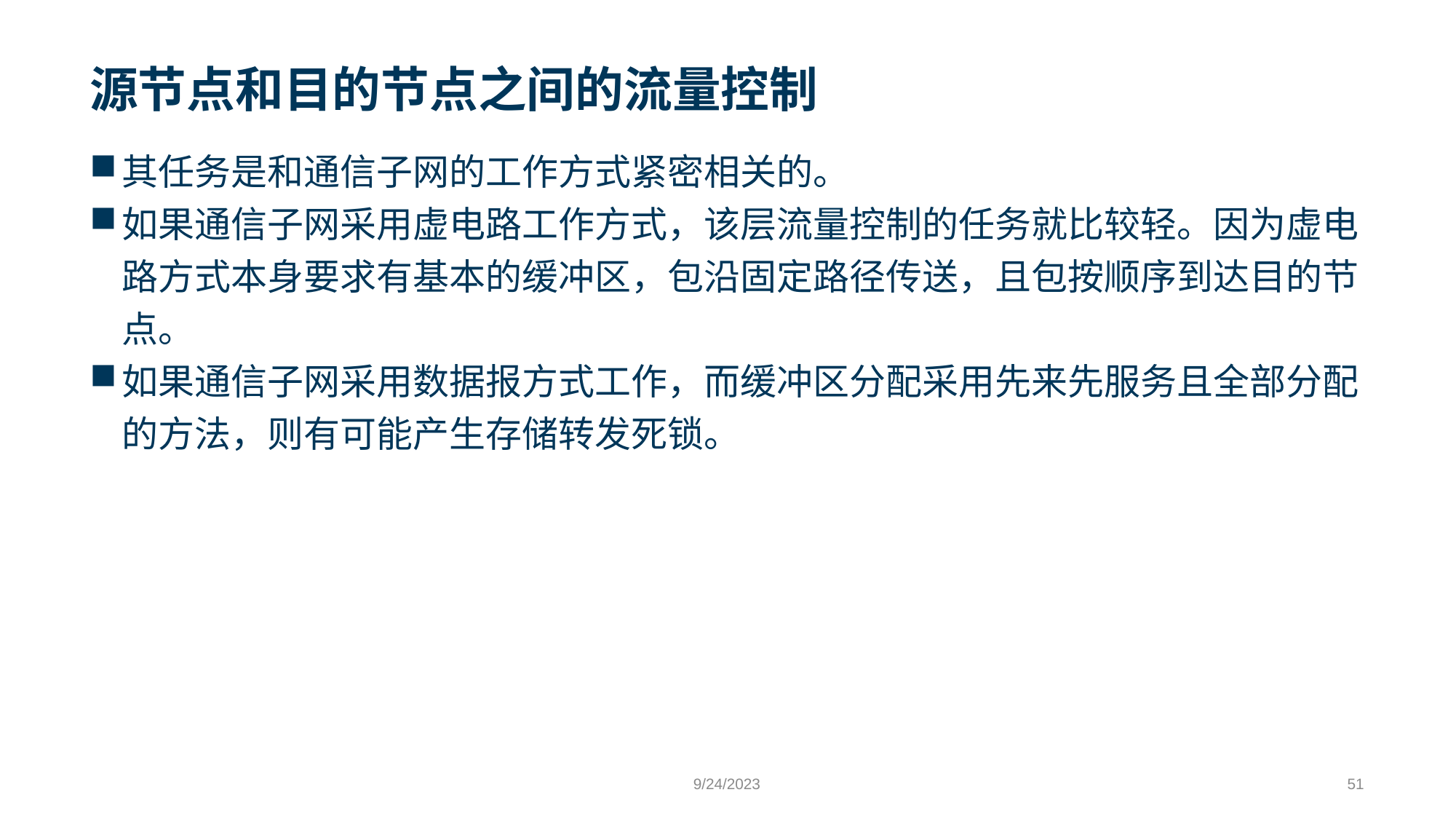

# 源节点和目的节点之间的流量控制
其任务是和通信子网的工作方式紧密相关的。
如果通信子网采用虚电路工作方式，该层流量控制的任务就比较轻。因为虚电路方式本身要求有基本的缓冲区，包沿固定路径传送，且包按顺序到达目的节点。
如果通信子网采用数据报方式工作，而缓冲区分配采用先来先服务且全部分配的方法，则有可能产生存储转发死锁。

9/24/2023
51